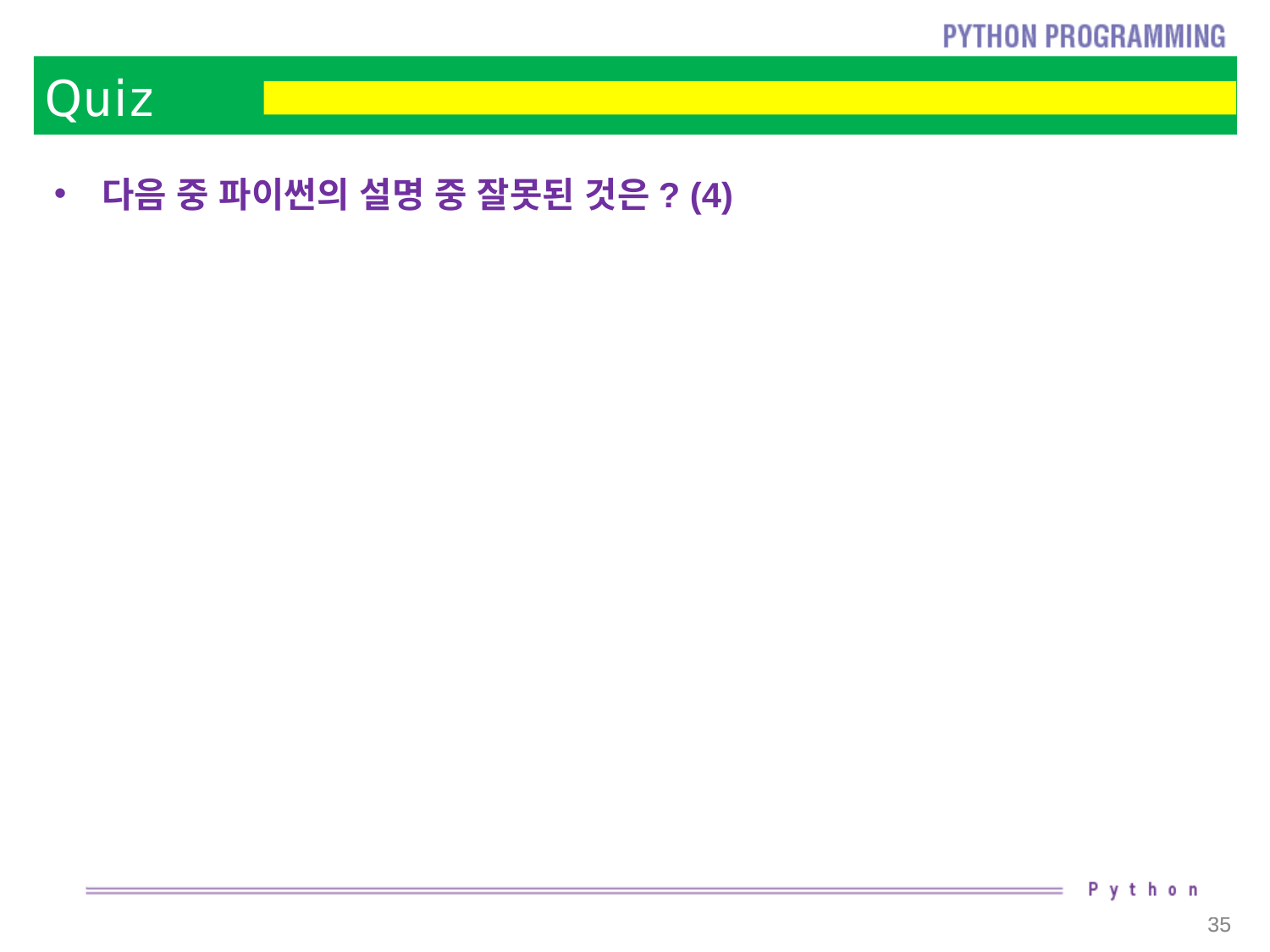

# Quiz

다음 중 파이썬의 설명 중 잘못된 것은? (4)
35